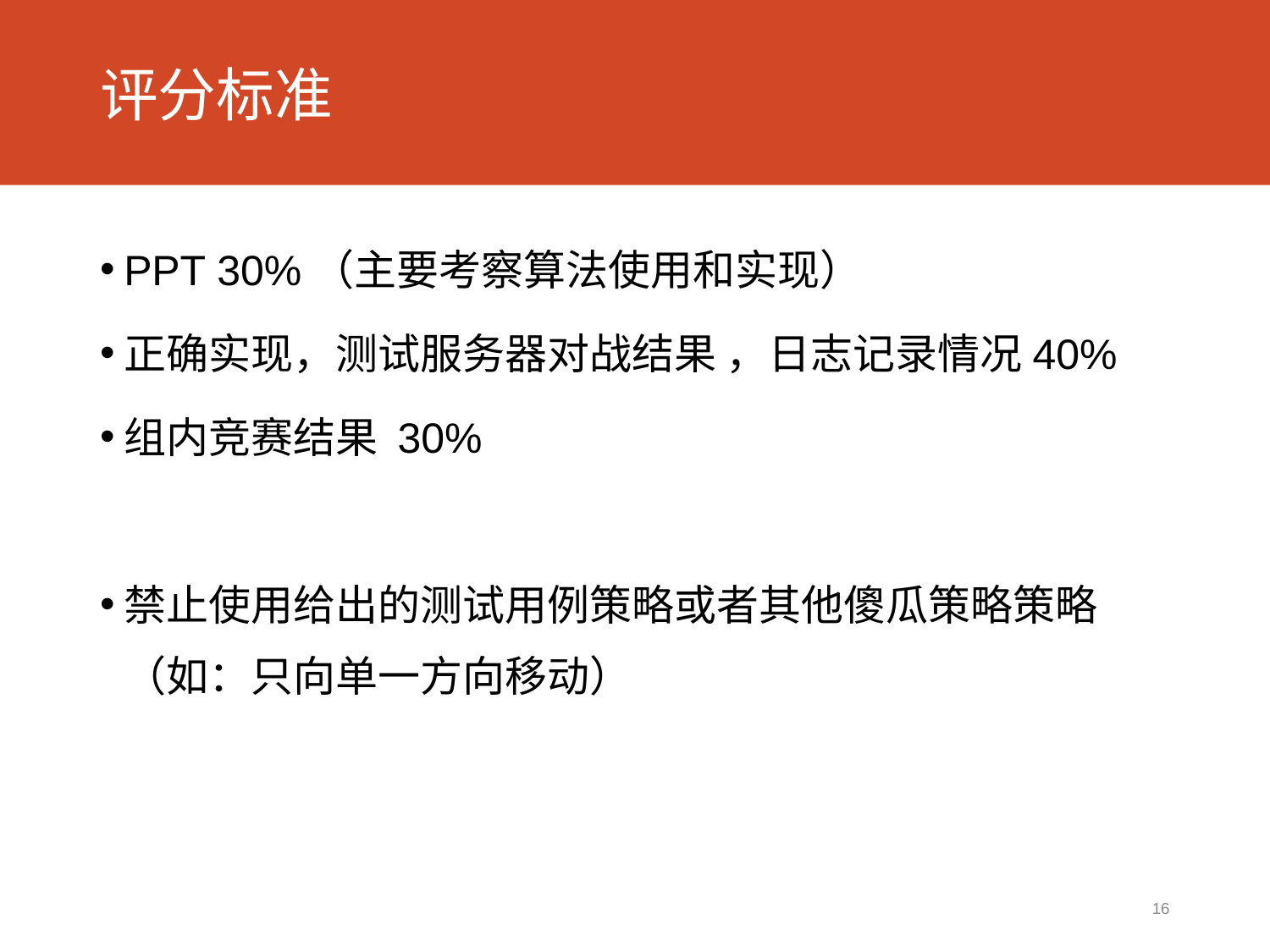

# 评分标准
PPT 30%（主要考察算法使用和实现）
正确实现，测试服务器对战结果 ，日志记录情况40%
组内竞赛结果 30%

禁止使用给出的测试用例策略或者其他傻瓜策略策略（如：只向单一方向移动）

16